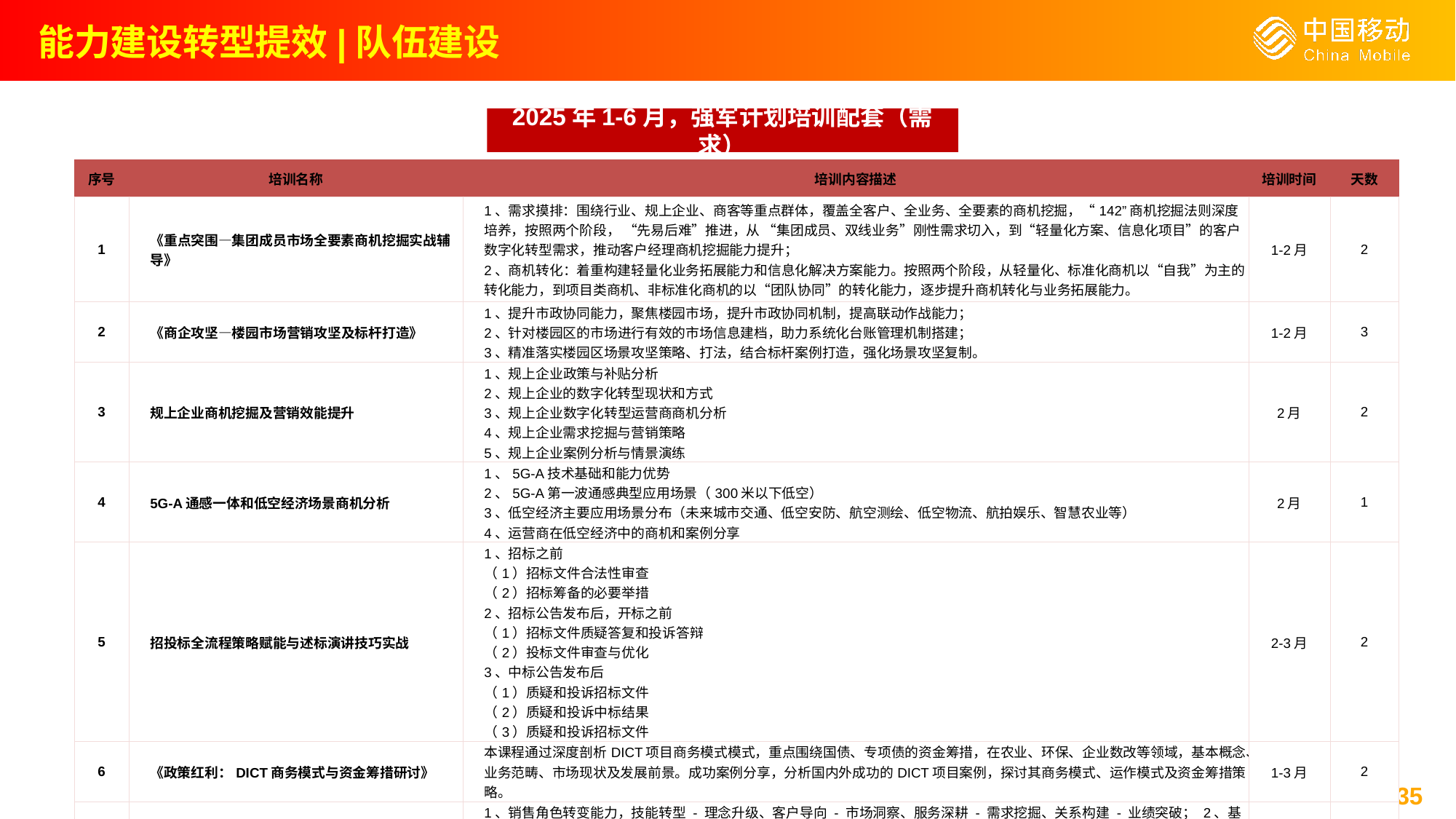

能力建设转型提效|队伍建设
2025年1-6月，强军计划培训配套（需求）
| 序号 | 培训名称 | 培训内容描述 | 培训时间 | 天数 |
| --- | --- | --- | --- | --- |
| 1 | 《重点突围—集团成员市场全要素商机挖掘实战辅导》 | 1、需求摸排：围绕行业、规上企业、商客等重点群体，覆盖全客户、全业务、全要素的商机挖掘，“142”商机挖掘法则深度培养，按照两个阶段， “先易后难”推进，从 “集团成员、双线业务”刚性需求切入，到“轻量化方案、信息化项目”的客户数字化转型需求，推动客户经理商机挖掘能力提升； 2、商机转化：着重构建轻量化业务拓展能力和信息化解决方案能力。按照两个阶段，从轻量化、标准化商机以“自我”为主的转化能力，到项目类商机、非标准化商机的以“团队协同”的转化能力，逐步提升商机转化与业务拓展能力。 | 1-2月 | 2 |
| 2 | 《商企攻坚—楼园市场营销攻坚及标杆打造》 | 1、提升市政协同能力，聚焦楼园市场，提升市政协同机制，提高联动作战能力； 2、针对楼园区的市场进行有效的市场信息建档，助力系统化台账管理机制搭建； 3、精准落实楼园区场景攻坚策略、打法，结合标杆案例打造，强化场景攻坚复制。 | 1-2月 | 3 |
| 3 | 规上企业商机挖掘及营销效能提升 | 1、规上企业政策与补贴分析 2、规上企业的数字化转型现状和方式 3、规上企业数字化转型运营商商机分析 4、规上企业需求挖掘与营销策略 5、规上企业案例分析与情景演练 | 2月 | 2 |
| 4 | 5G-A通感一体和低空经济场景商机分析 | 1、5G-A技术基础和能力优势 2、5G-A第一波通感典型应用场景（300米以下低空） 3、低空经济主要应用场景分布（未来城市交通、低空安防、航空测绘、低空物流、航拍娱乐、智慧农业等） 4、运营商在低空经济中的商机和案例分享 | 2月 | 1 |
| 5 | 招投标全流程策略赋能与述标演讲技巧实战 | 1、招标之前 （1）招标文件合法性审查 （2）招标筹备的必要举措 2、招标公告发布后，开标之前 （1）招标文件质疑答复和投诉答辩 （2）投标文件审查与优化 3、中标公告发布后 （1）质疑和投诉招标文件 （2）质疑和投诉中标结果 （3）质疑和投诉招标文件 | 2-3月 | 2 |
| 6 | 《政策红利：DICT商务模式与资金筹措研讨》 | 本课程通过深度剖析DICT项目商务模式模式，重点围绕国债、专项债的资金筹措，在农业、环保、企业数改等领域，基本概念、业务范畴、市场现状及发展前景。成功案例分享，分析国内外成功的DICT项目案例，探讨其商务模式、运作模式及资金筹措策略。 | 1-3月 | 2 |
| 7 | 《筑基行动：新进客户经理体系培养及能力提升》 | 1、销售角色转变能力，技能转型 - 理念升级、客户导向 - 市场洞察、服务深耕 - 需求挖掘、关系构建 - 业绩突破； 2、基本商务礼仪能力，着装得体 - 仪表端庄、沟通流畅 - 言辞礼貌、举止稳重 - 态度谦逊、尊重差异 - 包容多元； 3、标准产品营销能力，产品熟知 - 策略精通、需求匹配 - 价值传递 案例分享 - 体验优化、市场定位 - 客户共赢。 | 6月 | 3 |